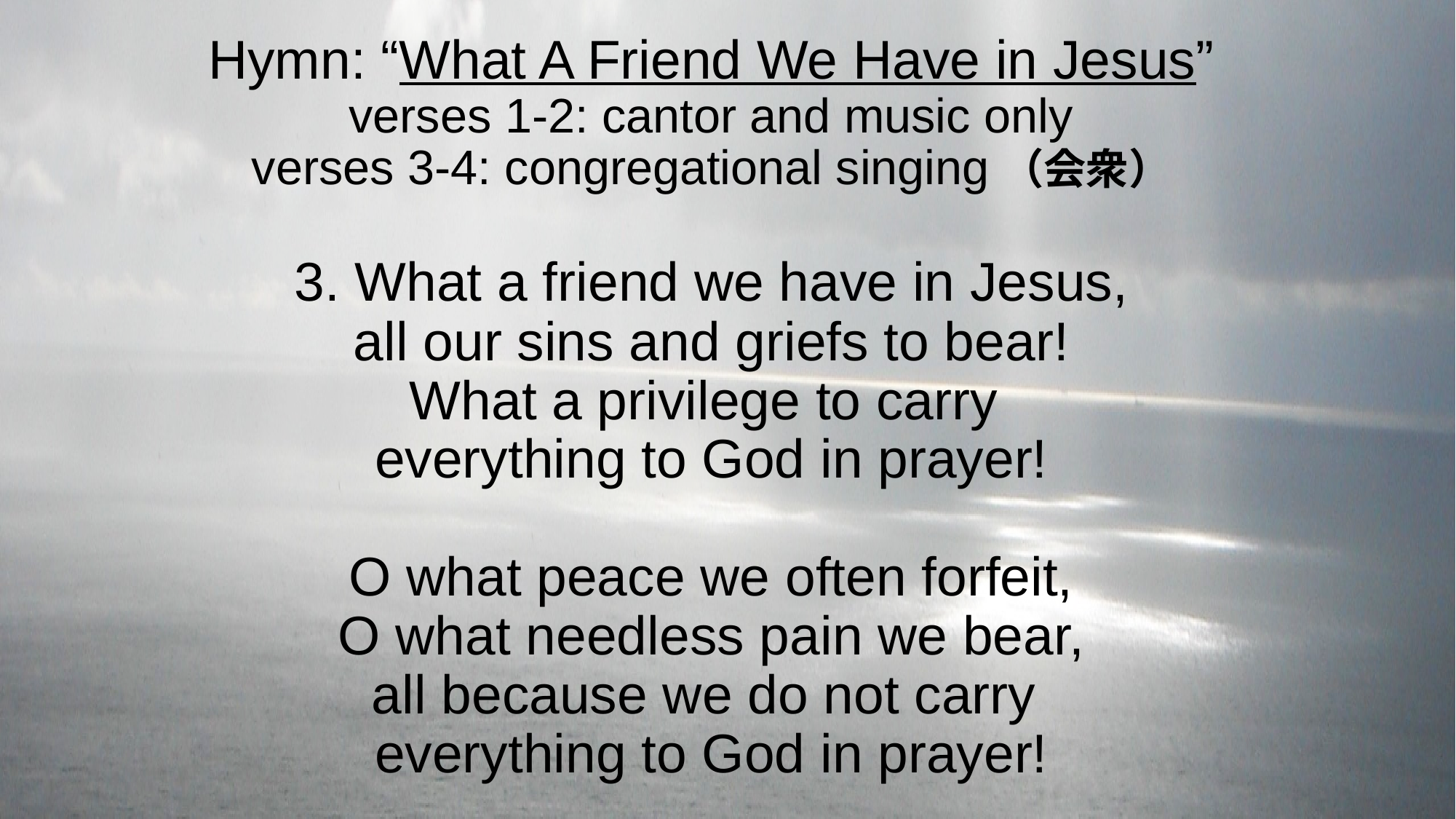

Hymn: “What A Friend We Have in Jesus”
verses 1-2: cantor and music only
verses 3-4: congregational singing（会衆）
3. What a friend we have in Jesus,
all our sins and griefs to bear!
What a privilege to carry
everything to God in prayer!
O what peace we often forfeit,
O what needless pain we bear,
all because we do not carry
everything to God in prayer!